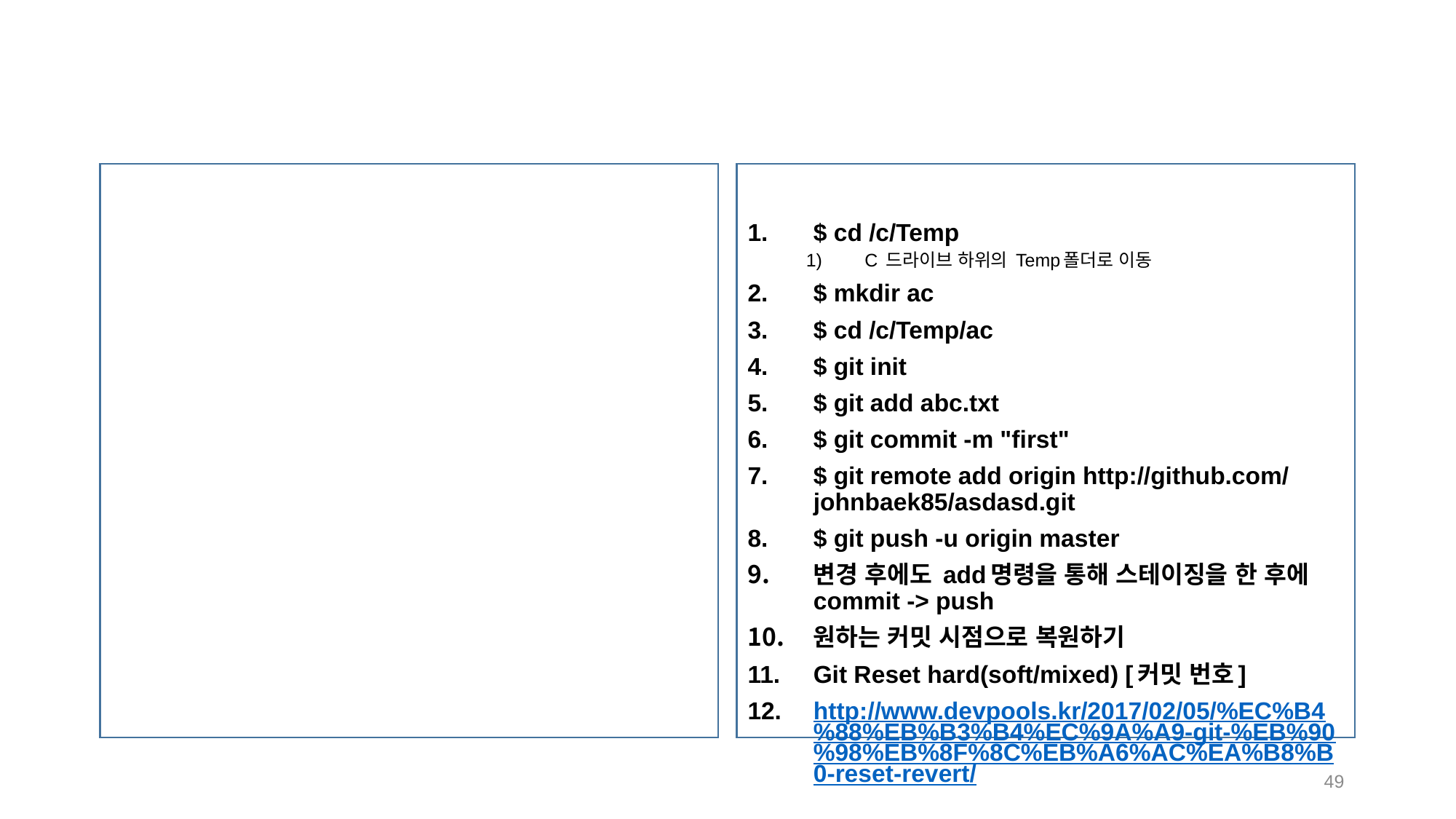

#

$ cd /c/Temp
C 드라이브 하위의 Temp폴더로 이동
$ mkdir ac
$ cd /c/Temp/ac
$ git init
$ git add abc.txt
$ git commit -m "first"
$ git remote add origin http://github.com/johnbaek85/asdasd.git
$ git push -u origin master
변경 후에도 add명령을 통해 스테이징을 한 후에 commit -> push
원하는 커밋 시점으로 복원하기
Git Reset hard(soft/mixed) [커밋 번호]
http://www.devpools.kr/2017/02/05/%EC%B4%88%EB%B3%B4%EC%9A%A9-git-%EB%90%98%EB%8F%8C%EB%A6%AC%EA%B8%B0-reset-revert/

49